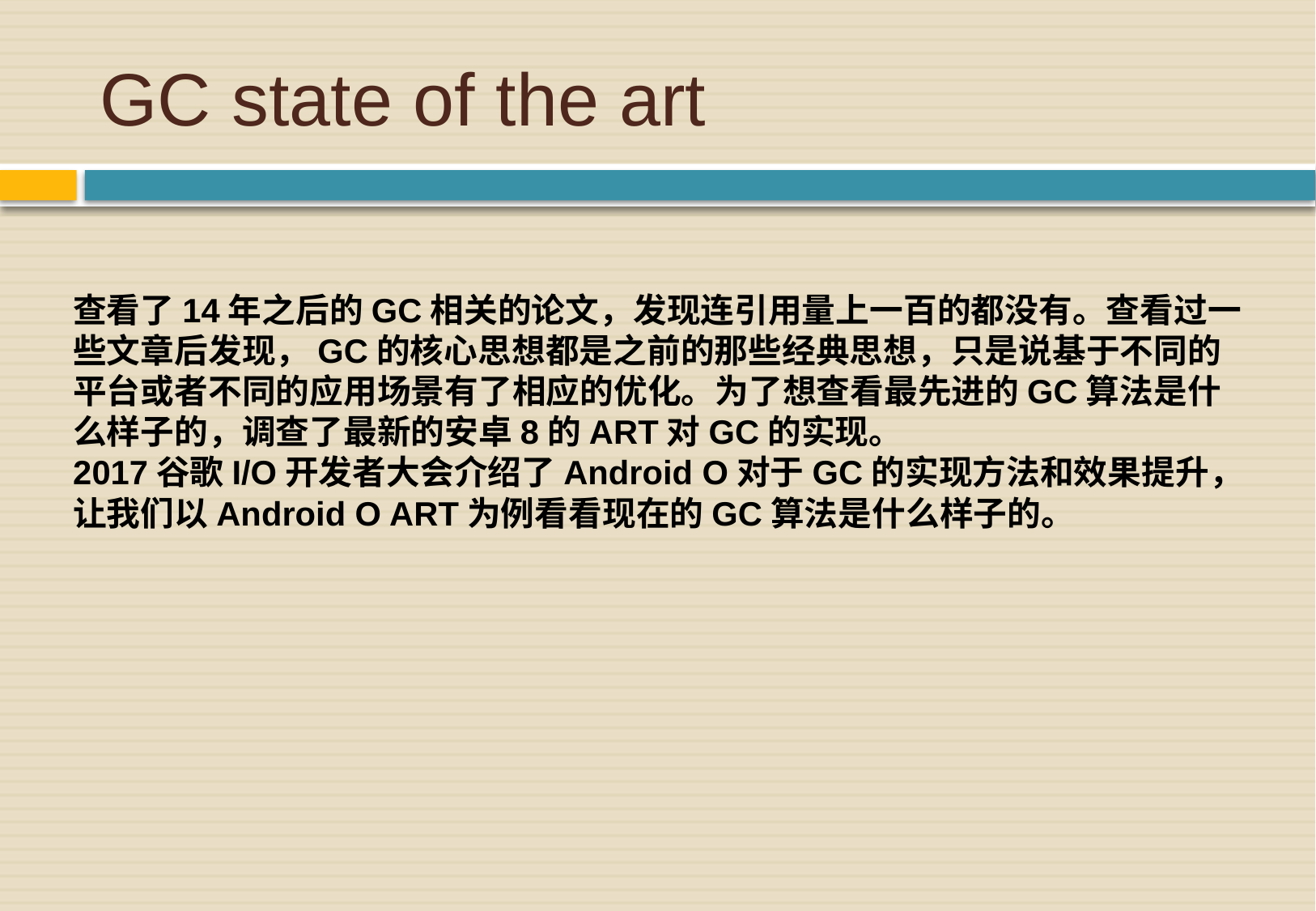

# GC state of the art
查看了14年之后的GC相关的论文，发现连引用量上一百的都没有。查看过一些文章后发现，GC的核心思想都是之前的那些经典思想，只是说基于不同的平台或者不同的应用场景有了相应的优化。为了想查看最先进的GC算法是什么样子的，调查了最新的安卓8的ART对GC的实现。
2017谷歌I/O开发者大会介绍了Android O对于GC的实现方法和效果提升，让我们以Android O ART为例看看现在的GC算法是什么样子的。